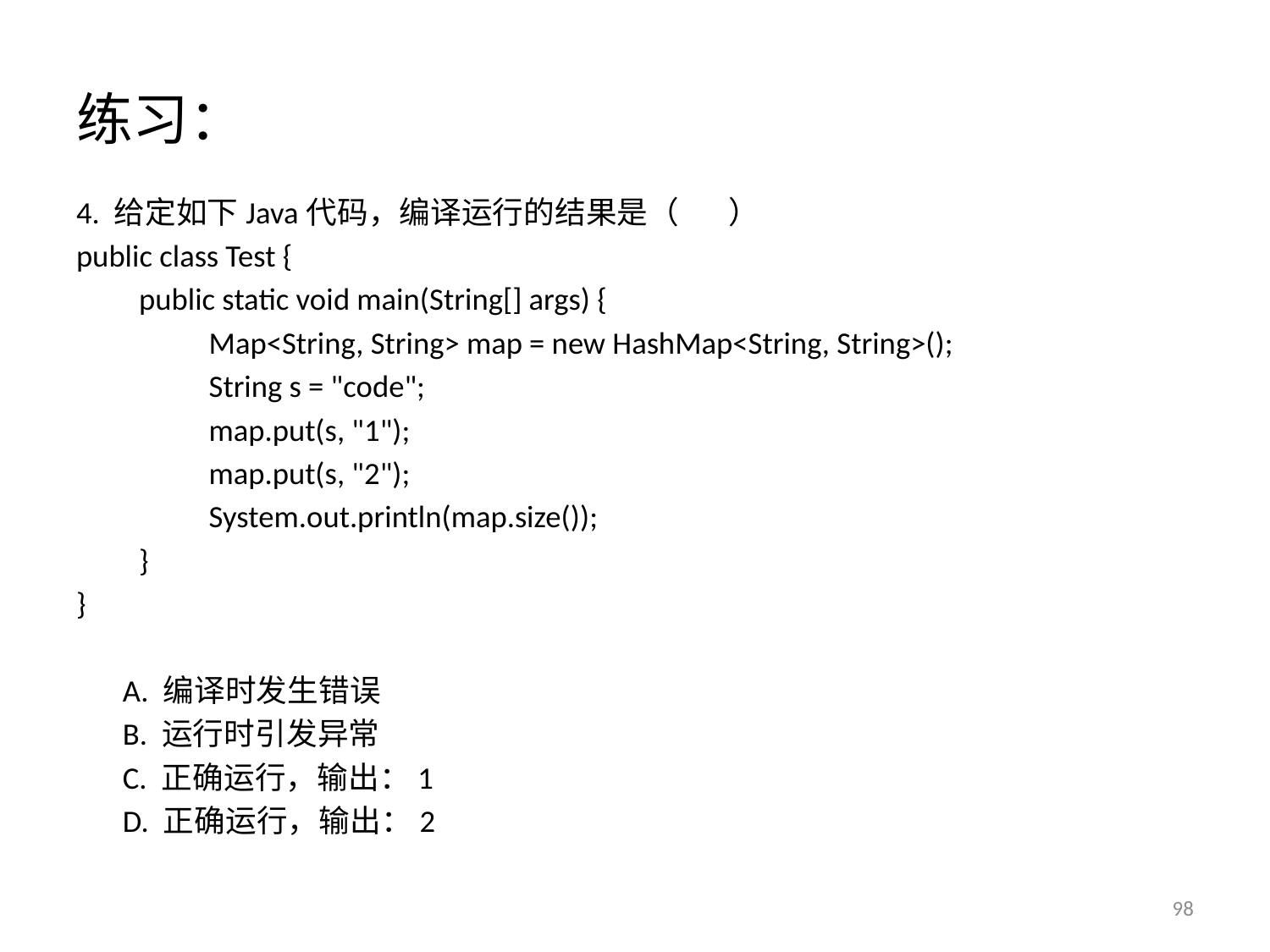

# 练习：
4. 给定如下Java代码，编译运行的结果是（       ）
public class Test {
         public static void main(String[] args) {
                   Map<String, String> map = new HashMap<String, String>();
                   String s = "code";
                   map.put(s, "1");
                   map.put(s, "2");
                   System.out.println(map.size());
         }
}

	A. 编译时发生错误
	B. 运行时引发异常
	C. 正确运行，输出：1
	D. 正确运行，输出：2
98